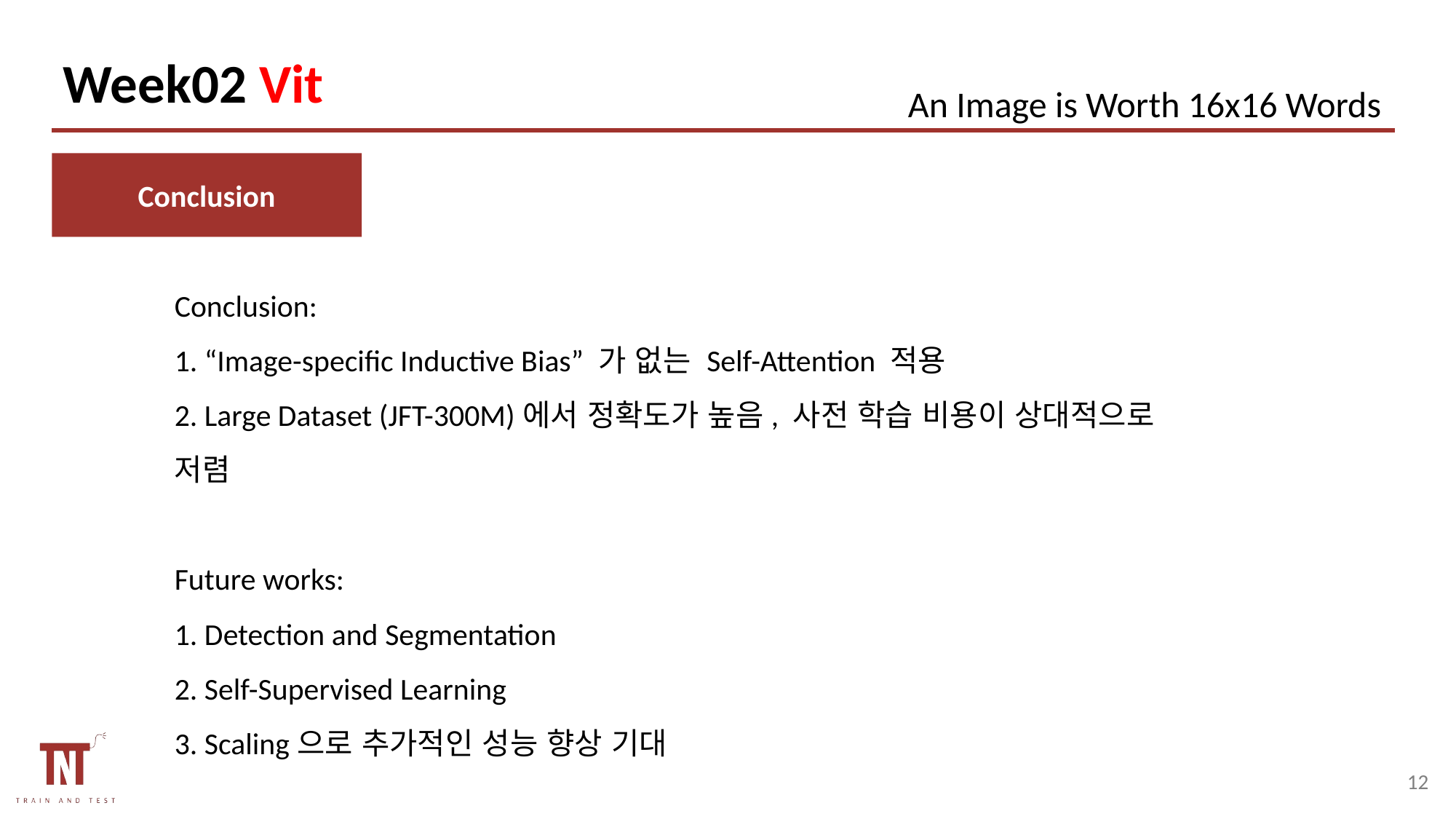

# Week02 Vit
An Image is Worth 16x16 Words
Conclusion
Conclusion:
1. “Image-specific Inductive Bias” 가 없는 Self-Attention 적용
2. Large Dataset (JFT-300M)에서 정확도가 높음, 사전 학습 비용이 상대적으로 저렴
Future works:
1. Detection and Segmentation
2. Self-Supervised Learning
3. Scaling으로 추가적인 성능 향상 기대

12